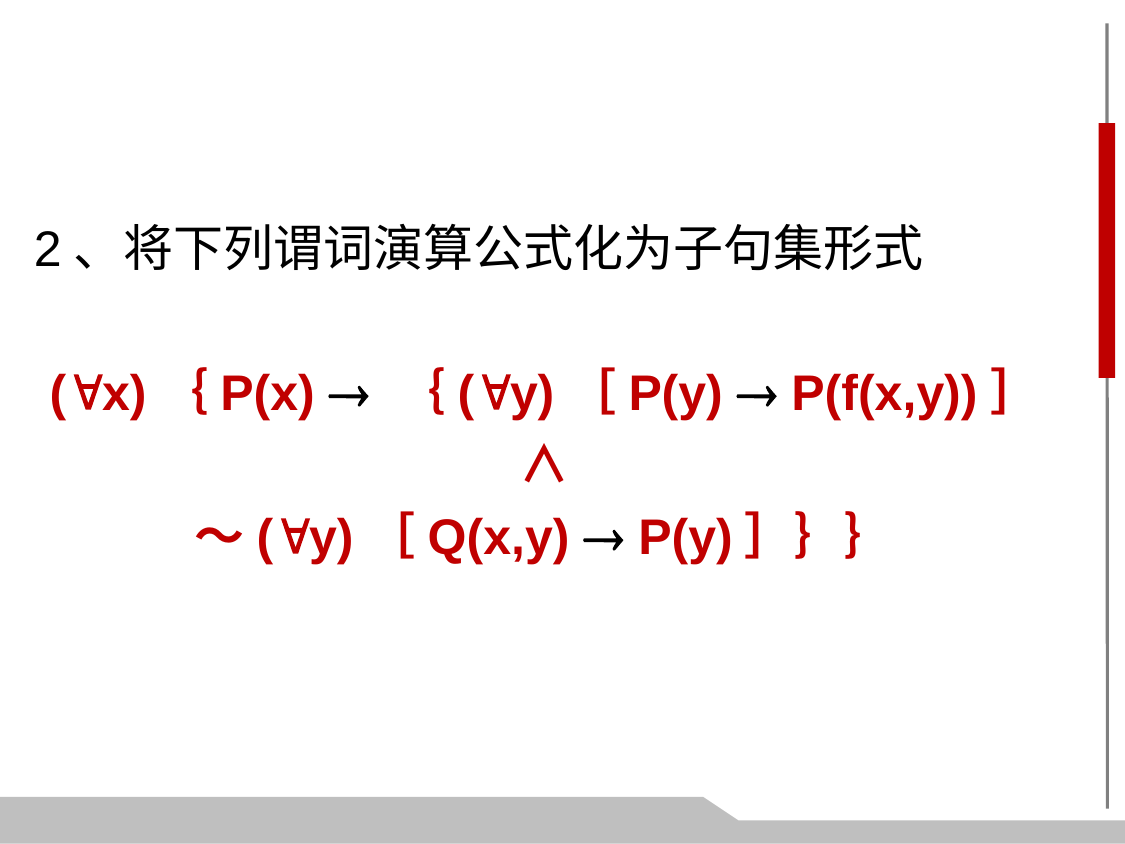

2、将下列谓词演算公式化为子句集形式

(∀x)｛P(x) → ｛(∀y)［P(y) → P(f(x,y))］∧
～(∀y)［Q(x,y) → P(y)］｝｝